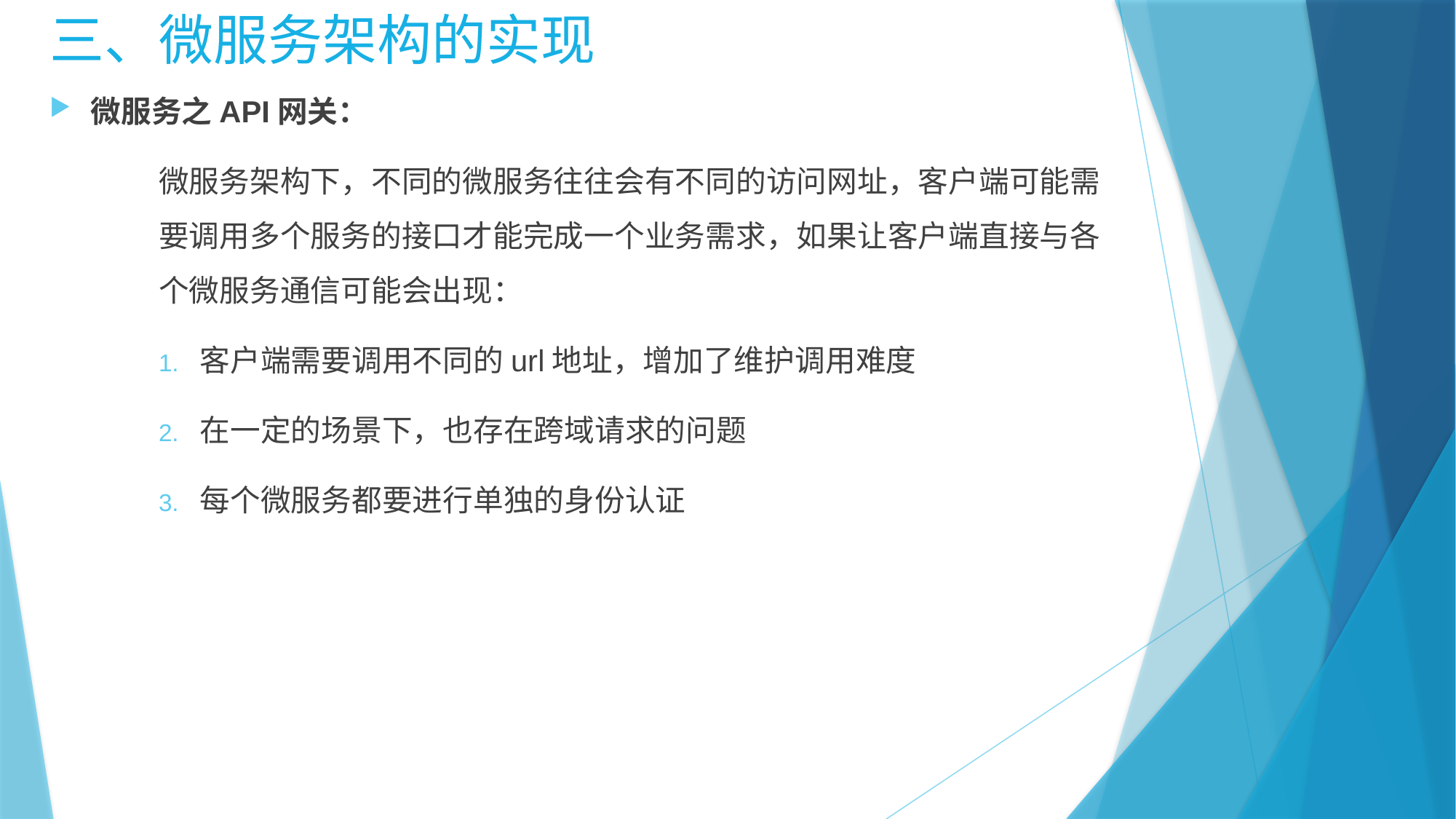

三、微服务架构的实现
微服务之API网关：
微服务架构下，不同的微服务往往会有不同的访问网址，客户端可能需要调用多个服务的接口才能完成一个业务需求，如果让客户端直接与各个微服务通信可能会出现：
客户端需要调用不同的url地址，增加了维护调用难度
在一定的场景下，也存在跨域请求的问题
每个微服务都要进行单独的身份认证